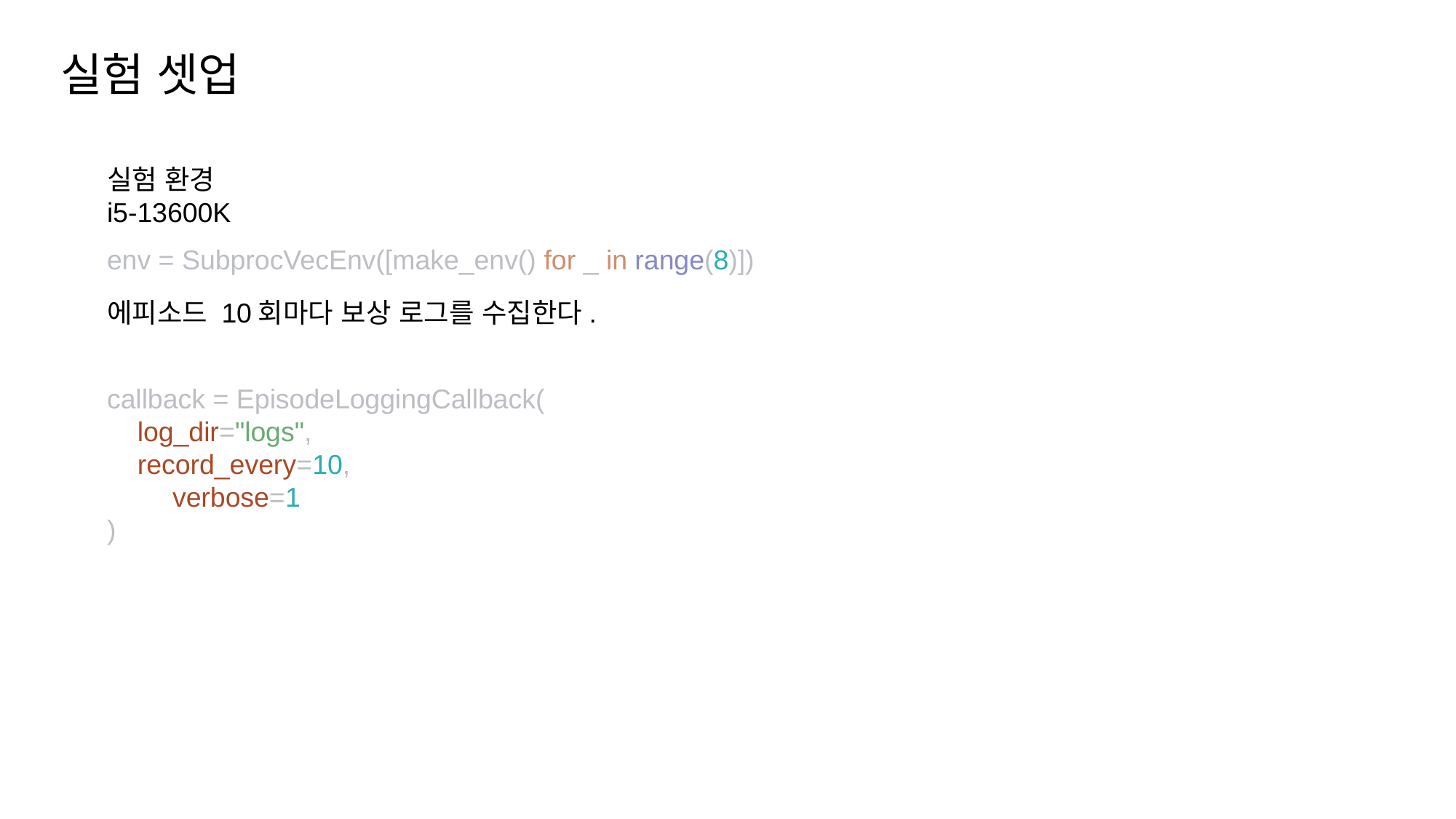

실험 셋업
실험 환경
i5-13600K
env = SubprocVecEnv([make_env() for _ in range(8)])
에피소드 10회마다 보상 로그를 수집한다.
callback = EpisodeLoggingCallback(
    log_dir="logs",
    record_every=10,
    verbose=1
)